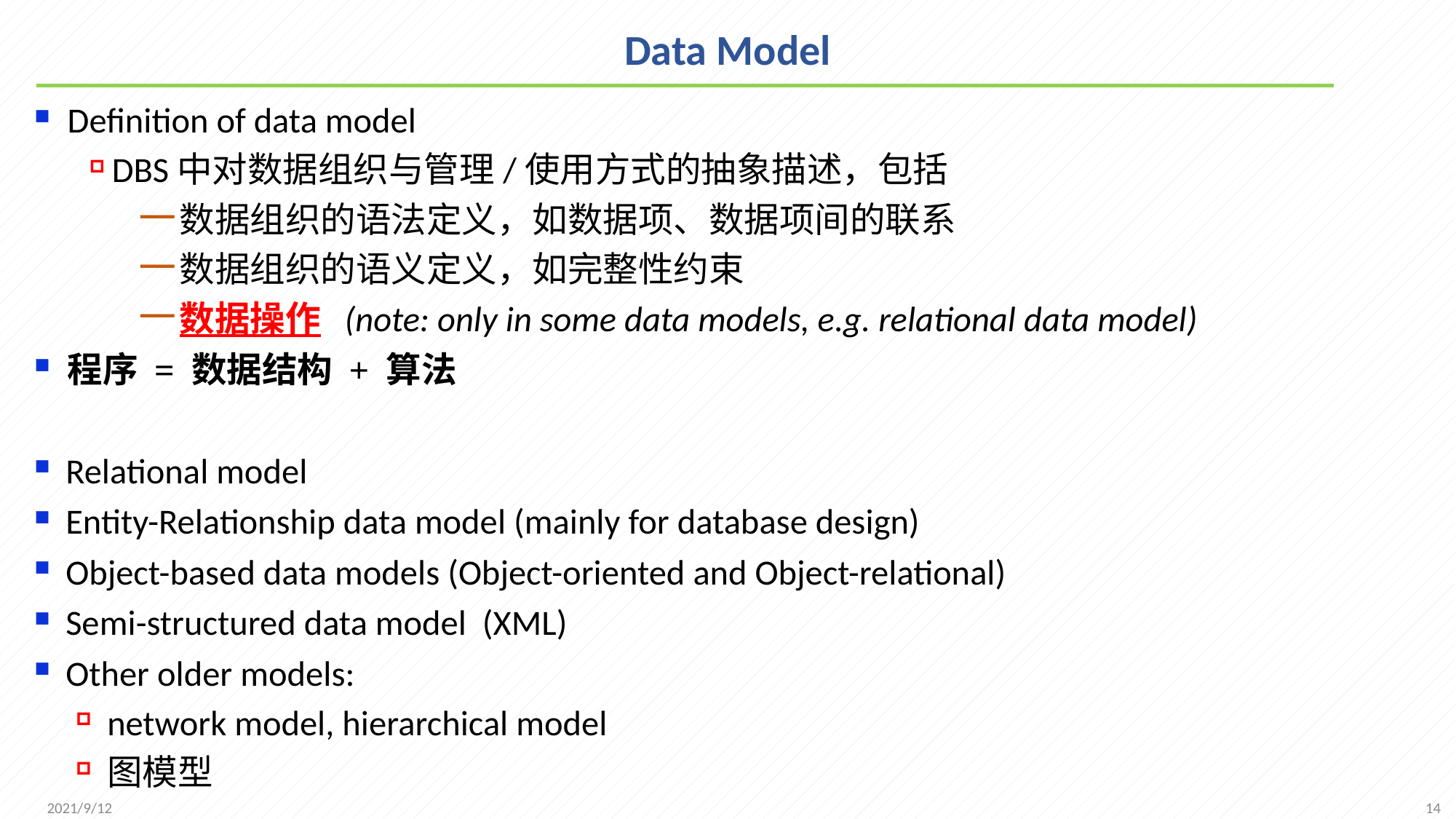

# Data Model
Definition of data model
DBS中对数据组织与管理/使用方式的抽象描述，包括
数据组织的语法定义，如数据项、数据项间的联系
数据组织的语义定义，如完整性约束
数据操作  (note: only in some data models, e.g. relational data model)
程序 = 数据结构 + 算法

Relational model
Entity-Relationship data model (mainly for database design)
Object-based data models (Object-oriented and Object-relational)
Semi-structured data model  (XML)
Other older models:
network model, hierarchical model
图模型

14
2021/9/12